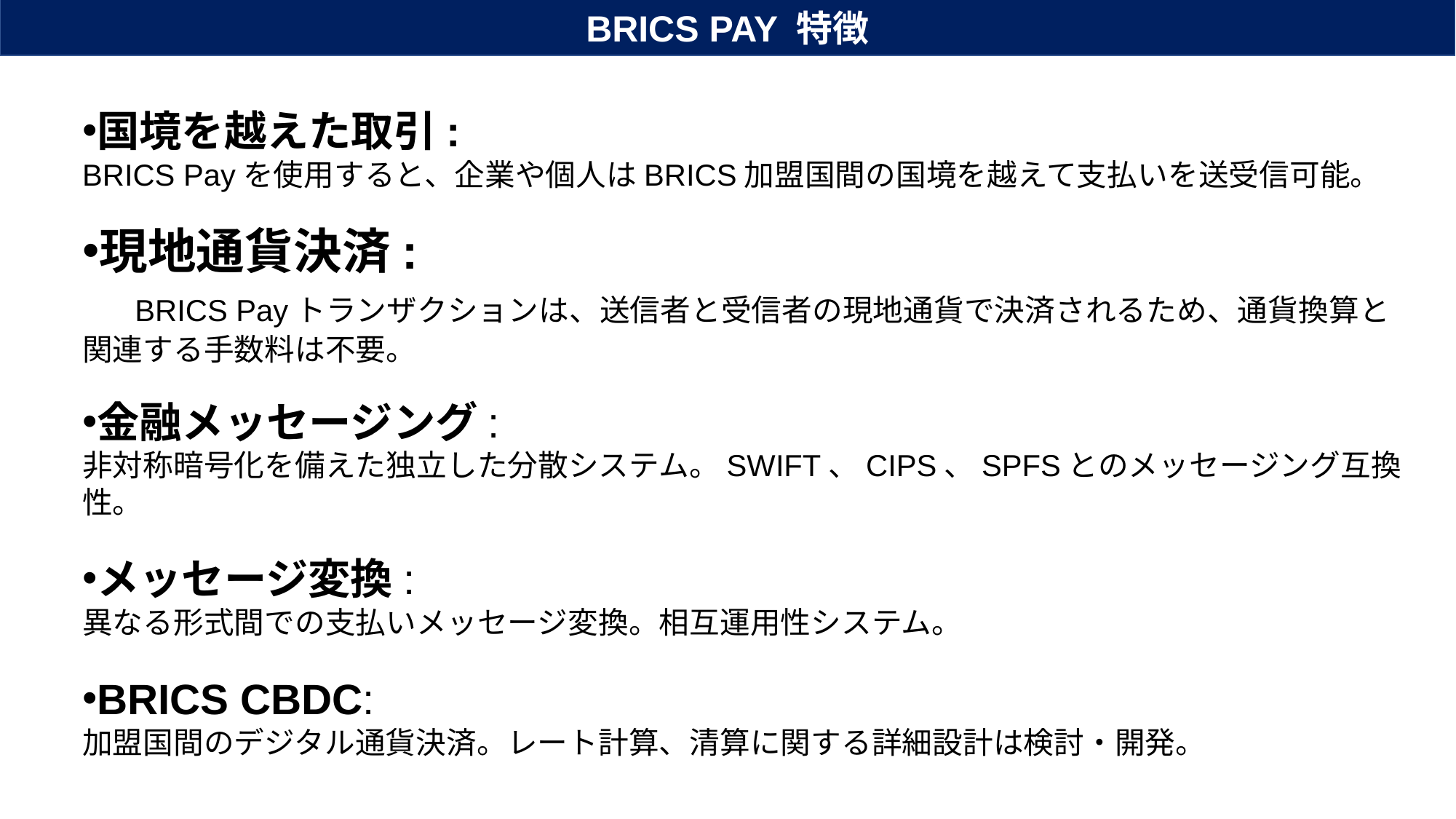

BRICS PAY 特徴
国境を越えた取引:
BRICS Payを使用すると、企業や個人はBRICS加盟国間の国境を越えて支払いを送受信可能。

現地通貨決済:
　BRICS Payトランザクションは、送信者と受信者の現地通貨で決済されるため、通貨換算と関連する手数料は不要。

金融メッセージング:
非対称暗号化を備えた独立した分散システム。SWIFT、CIPS、SPFSとのメッセージング互換性。

メッセージ変換:
異なる形式間での支払いメッセージ変換。相互運用性システム。

BRICS CBDC:
加盟国間のデジタル通貨決済。レート計算、清算に関する詳細設計は検討・開発。